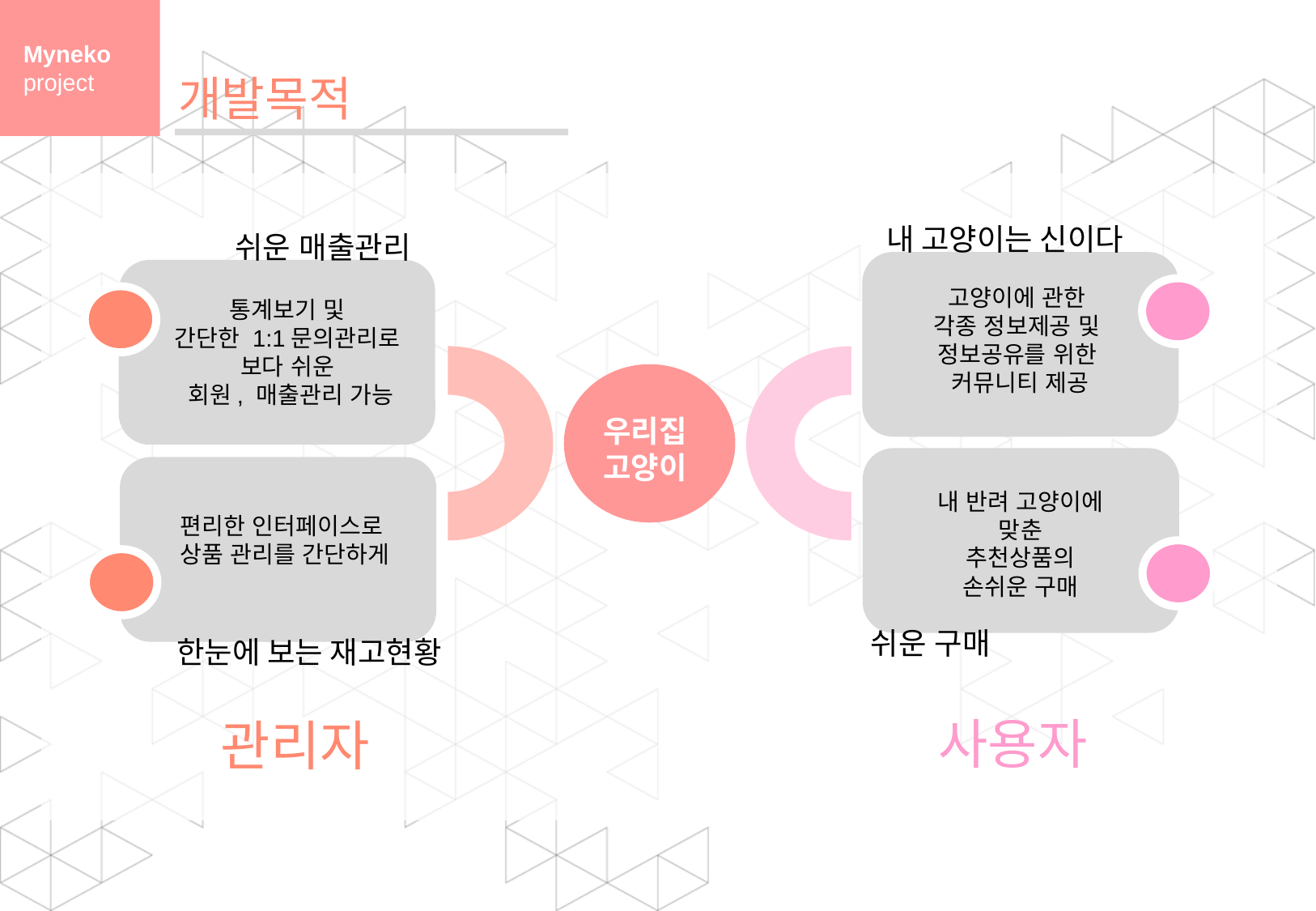

Myneko
project
개발목적

내 고양이는 신이다

고양이에 관한
각종 정보제공 및
정보공유를 위한
커뮤니티 제공

쉬운 매출관리

통계보기 및
간단한 1:1문의관리로
보다 쉬운
회원, 매출관리 가능

우리집
고양이

내 반려 고양이에
맞춘
추천상품의
손쉬운 구매

쉬운 구매

편리한 인터페이스로
상품 관리를 간단하게

한눈에 보는 재고현황
사용자
관리자